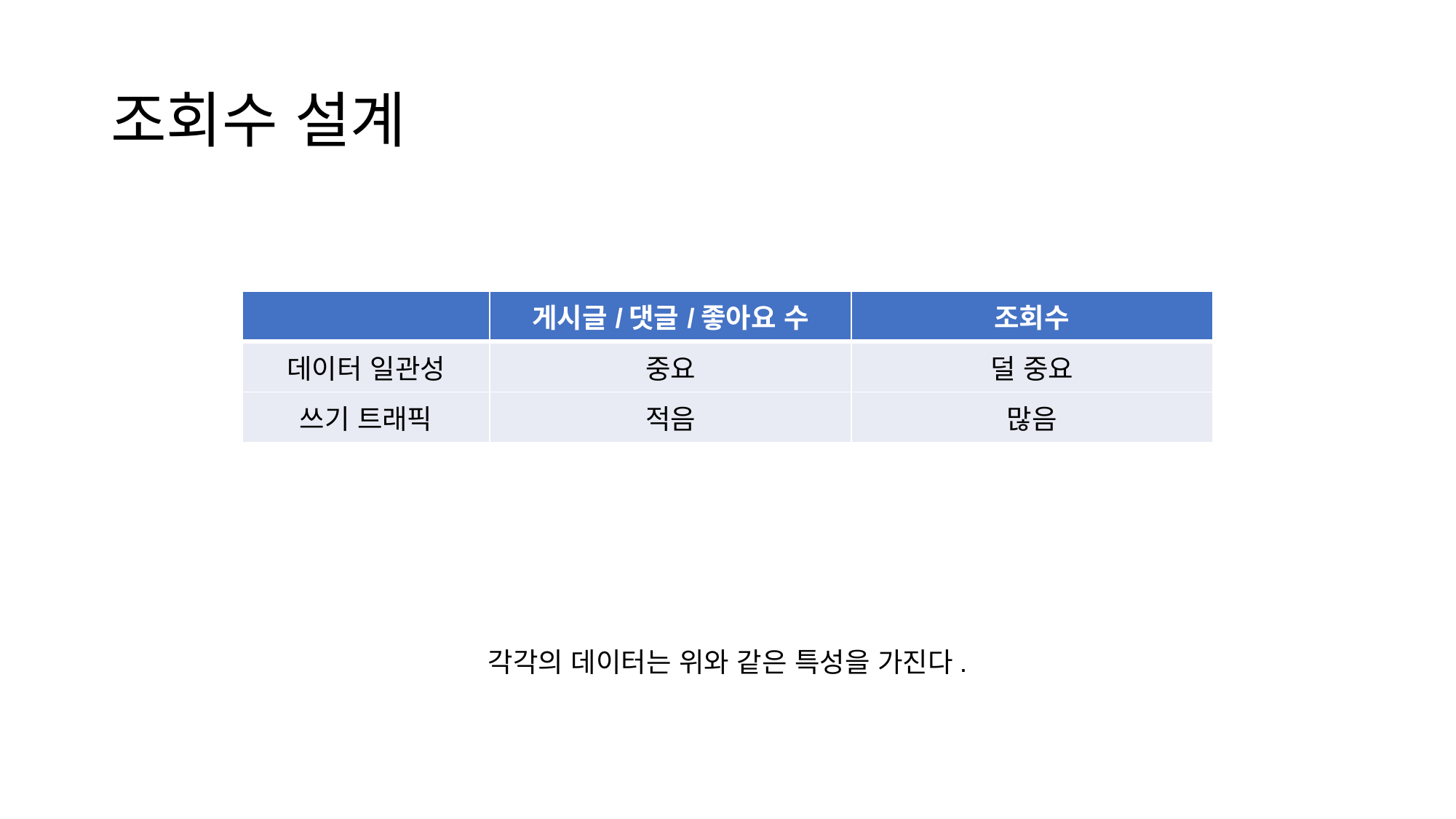

# 조회수 설계
|  | 게시글/댓글/좋아요 수 | 조회수 |
| --- | --- | --- |
| 데이터 일관성 | 중요 | 덜 중요 |
| 쓰기 트래픽 | 적음 | 많음 |
각각의 데이터는 위와 같은 특성을 가진다.